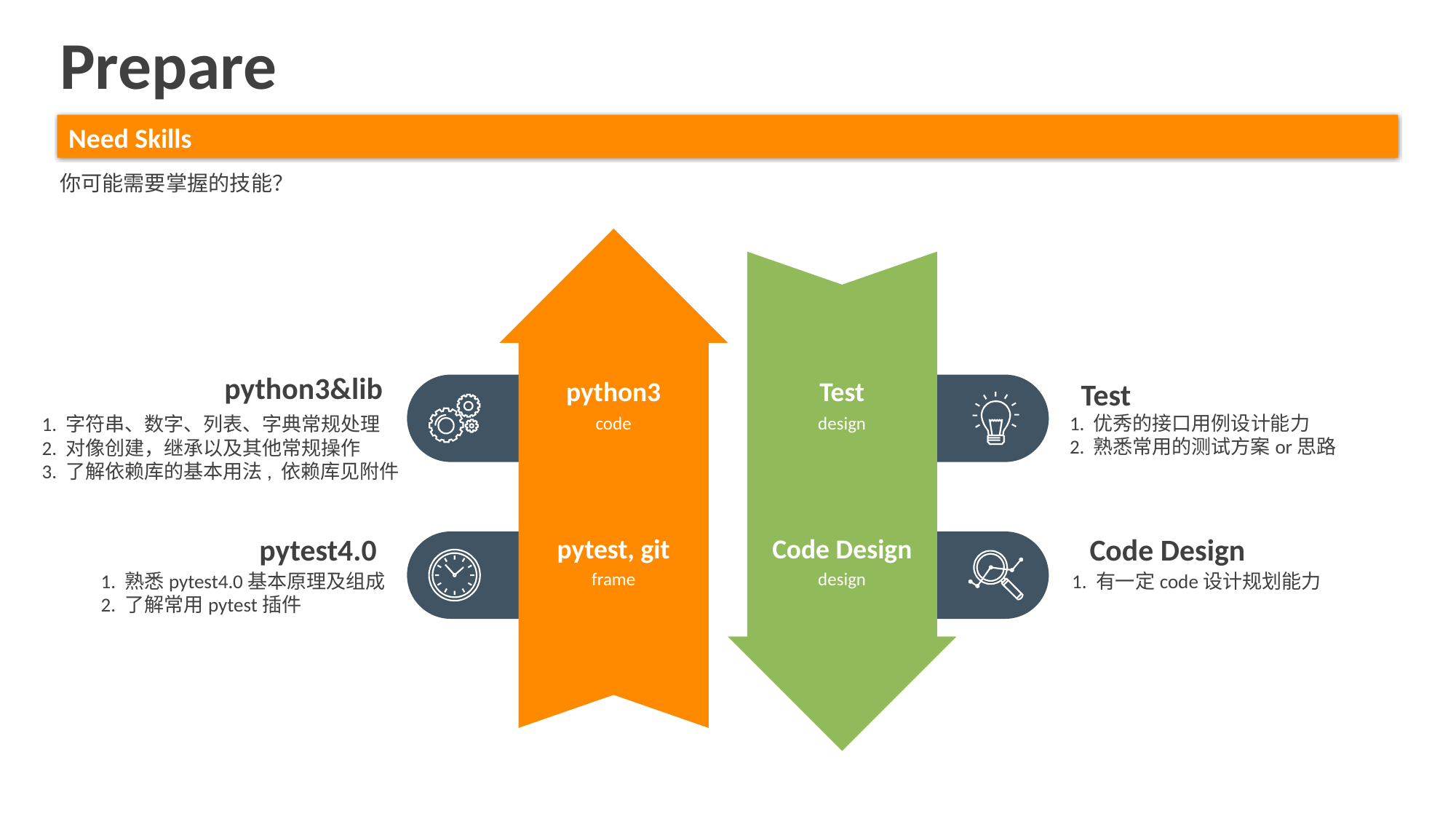

Prepare

Need Skills
你可能需要掌握的技能？

python3
code

pytest, git
frame

Test
design

Code Design
design

python3&lib
1. 字符串、数字、列表、字典常规处理
2. 对像创建，继承以及其他常规操作
3. 了解依赖库的基本用法, 依赖库见附件
Test
1. 优秀的接口用例设计能力
2. 熟悉常用的测试方案or思路
Code Design
1. 有一定code设计规划能力
pytest4.0
1. 熟悉pytest4.0基本原理及组成
2. 了解常用pytest插件